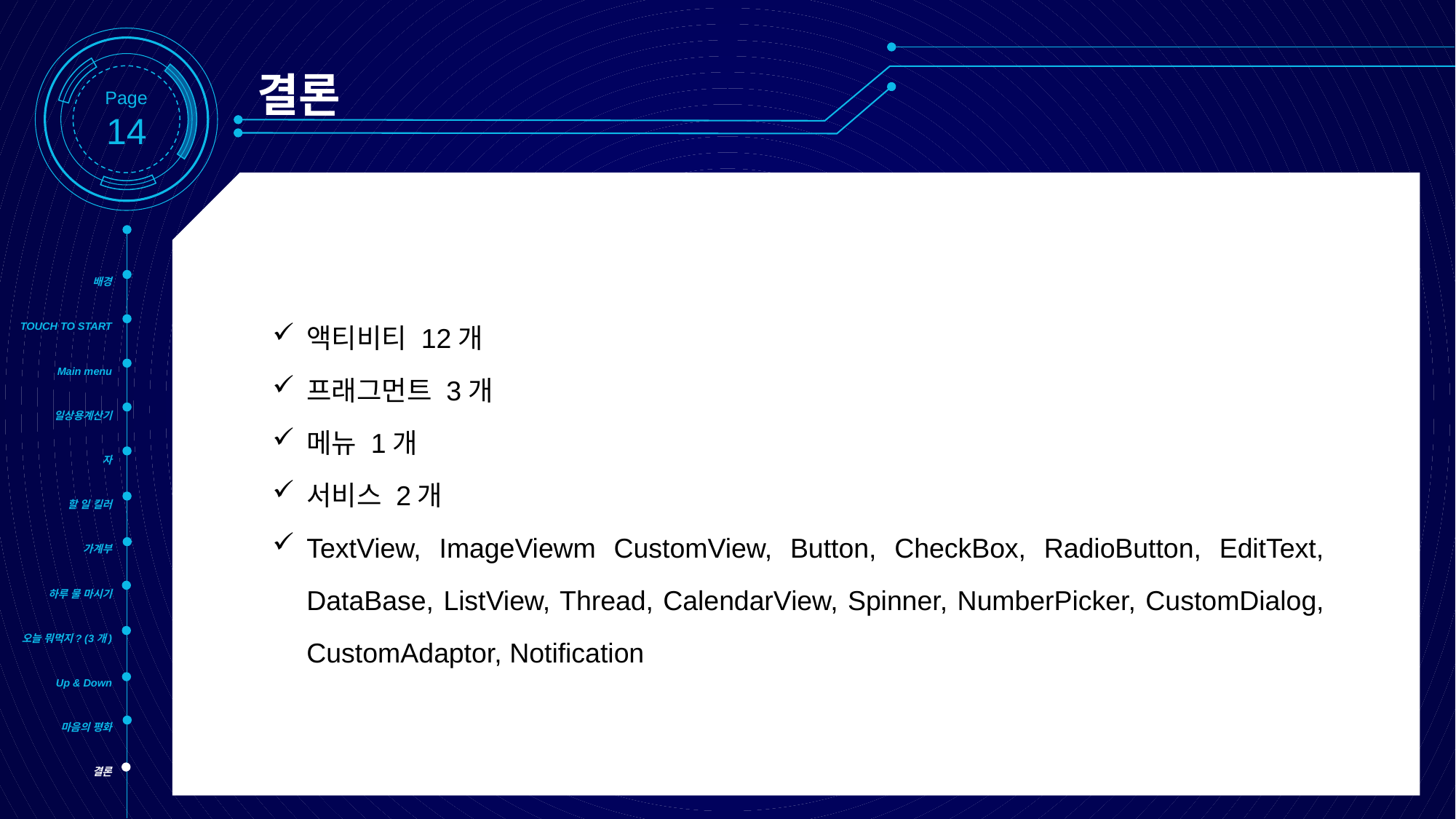

Page14
결론

배경
TOUCH TO START
Main menu
일상용계산기
자
할 일 킬러
가계부
하루 물 마시기
오늘 뭐먹지? (3개)
Up & Down
마음의 평화
결론

액티비티 12개
프래그먼트 3개
메뉴 1개
서비스 2개
TextView, ImageViewm CustomView, Button, CheckBox, RadioButton, EditText, DataBase, ListView, Thread, CalendarView, Spinner, NumberPicker, CustomDialog, CustomAdaptor, Notification